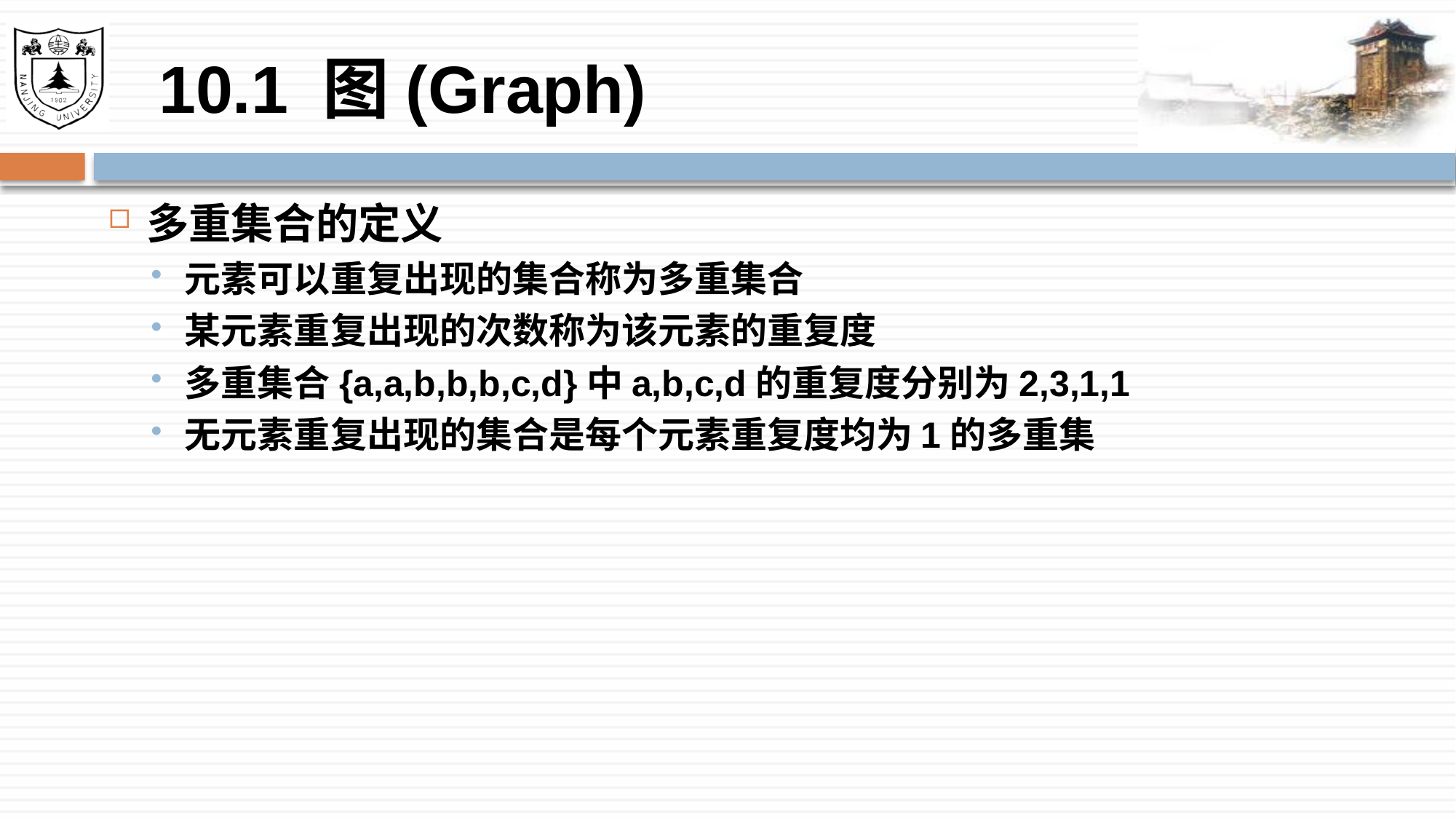

# 10.1 图(Graph)
多重集合的定义
元素可以重复出现的集合称为多重集合
某元素重复出现的次数称为该元素的重复度
多重集合{a,a,b,b,b,c,d}中a,b,c,d的重复度分别为2,3,1,1
无元素重复出现的集合是每个元素重复度均为1的多重集